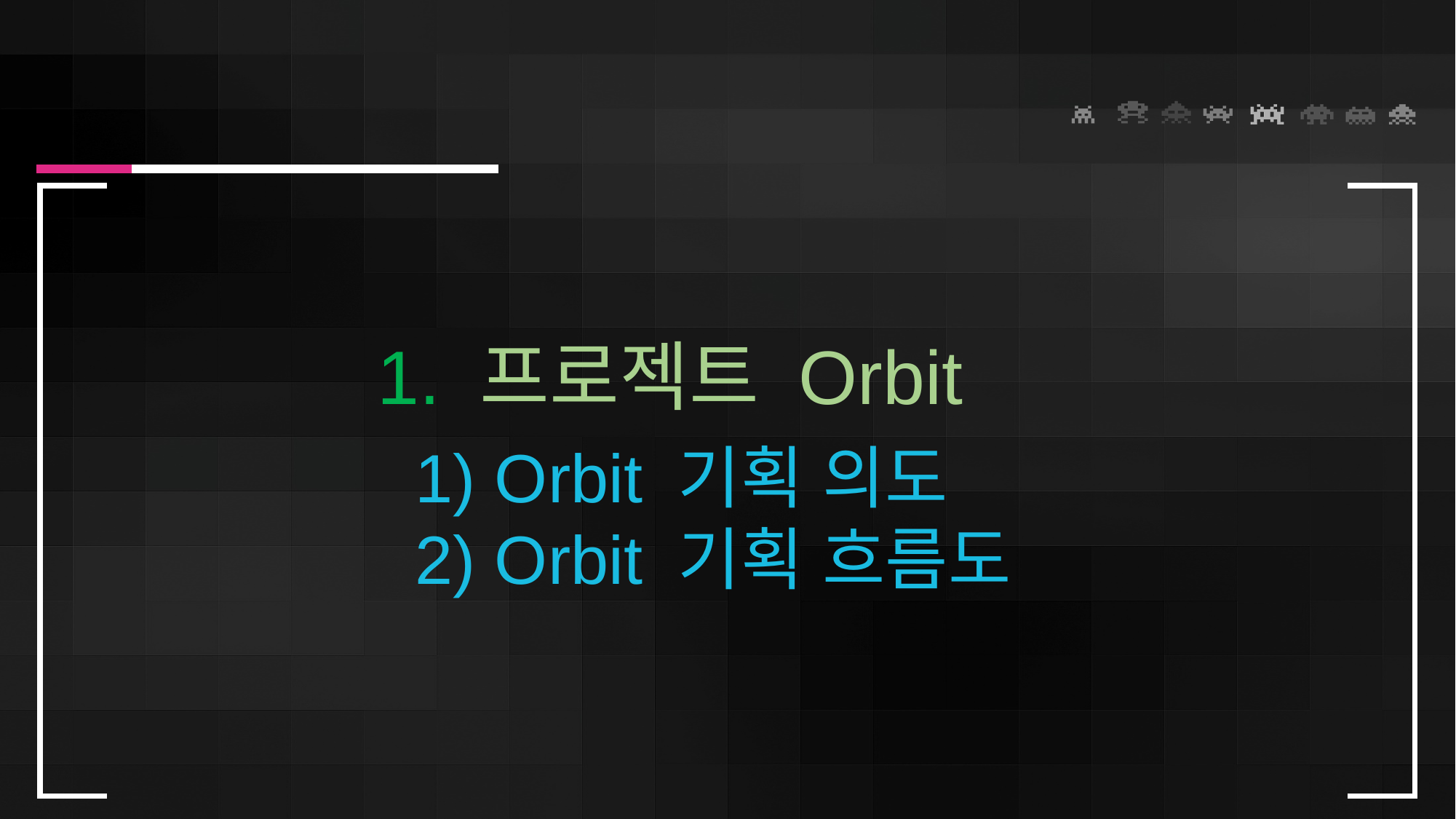

1. 프로젝트 Orbit

  1) Orbit 기획 의도
  2) Orbit 기획 흐름도